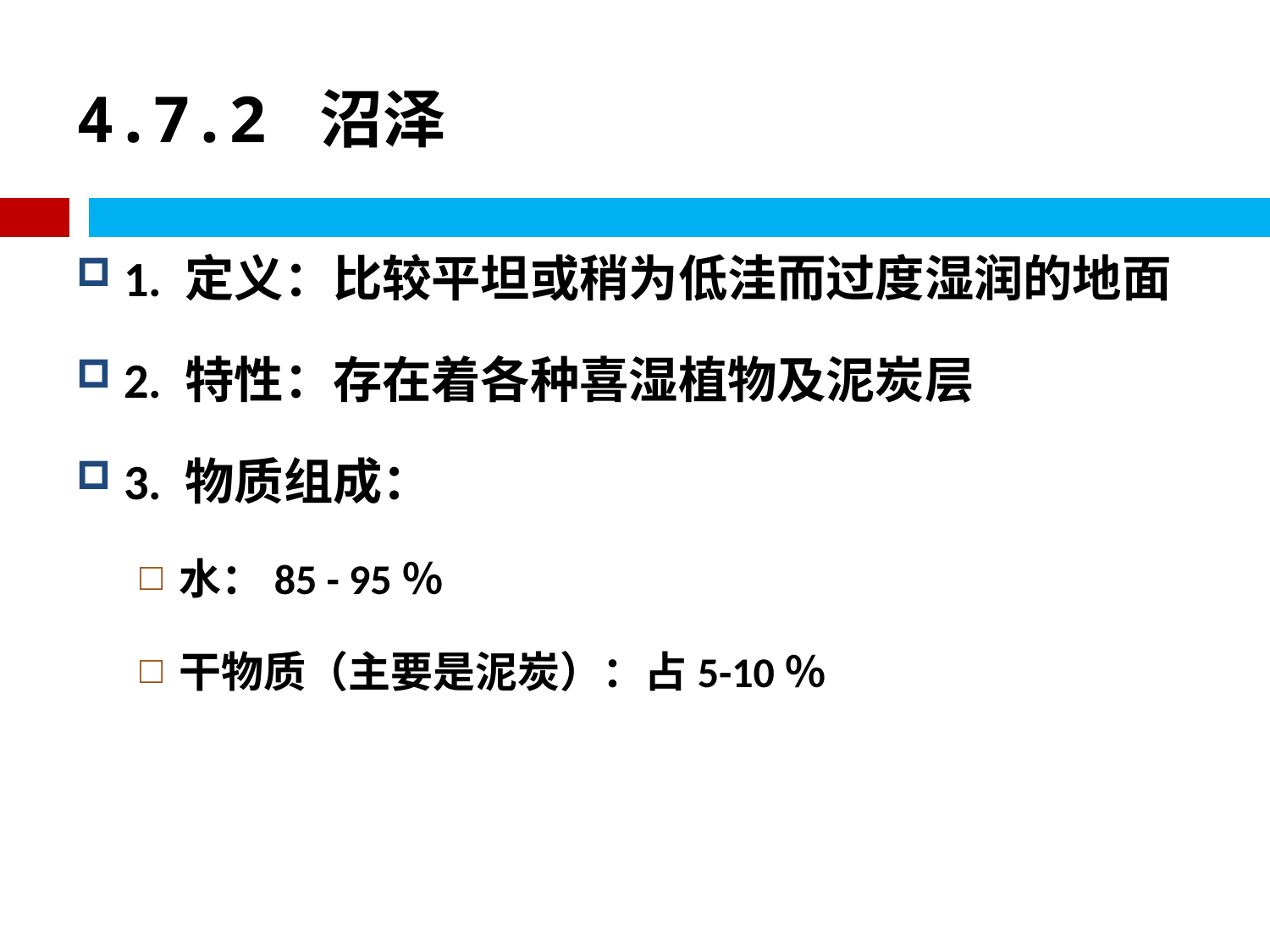

# 4.7.2 沼泽
1. 定义：比较平坦或稍为低洼而过度湿润的地面
2. 特性：存在着各种喜湿植物及泥炭层
3. 物质组成：
水：85 - 95％
干物质（主要是泥炭）：占5-10％